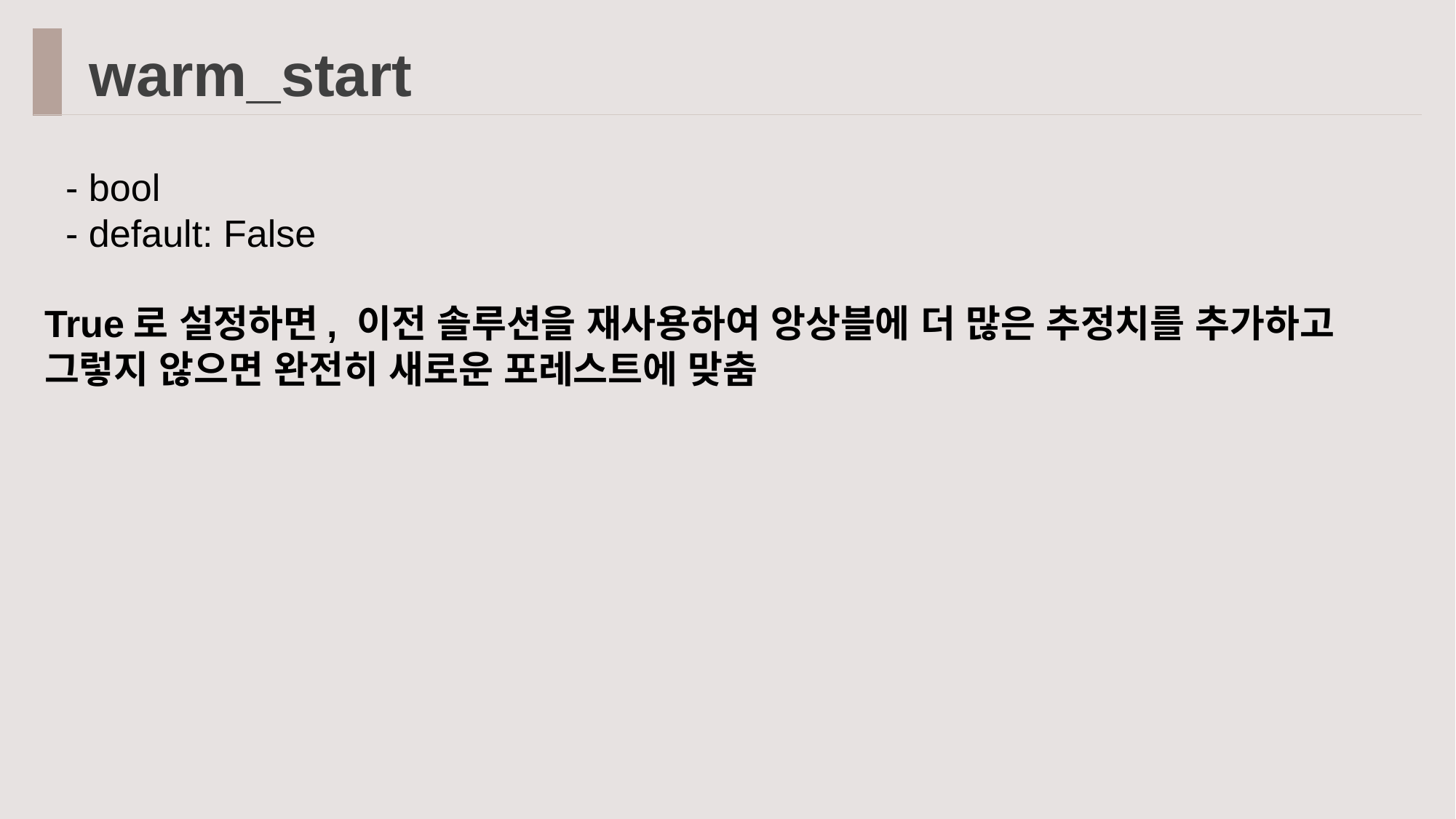

warm_start
  - bool
  - default: False

True로 설정하면, 이전 솔루션을 재사용하여 앙상블에 더 많은 추정치를 추가하고 그렇지 않으면 완전히 새로운 포레스트에 맞춤